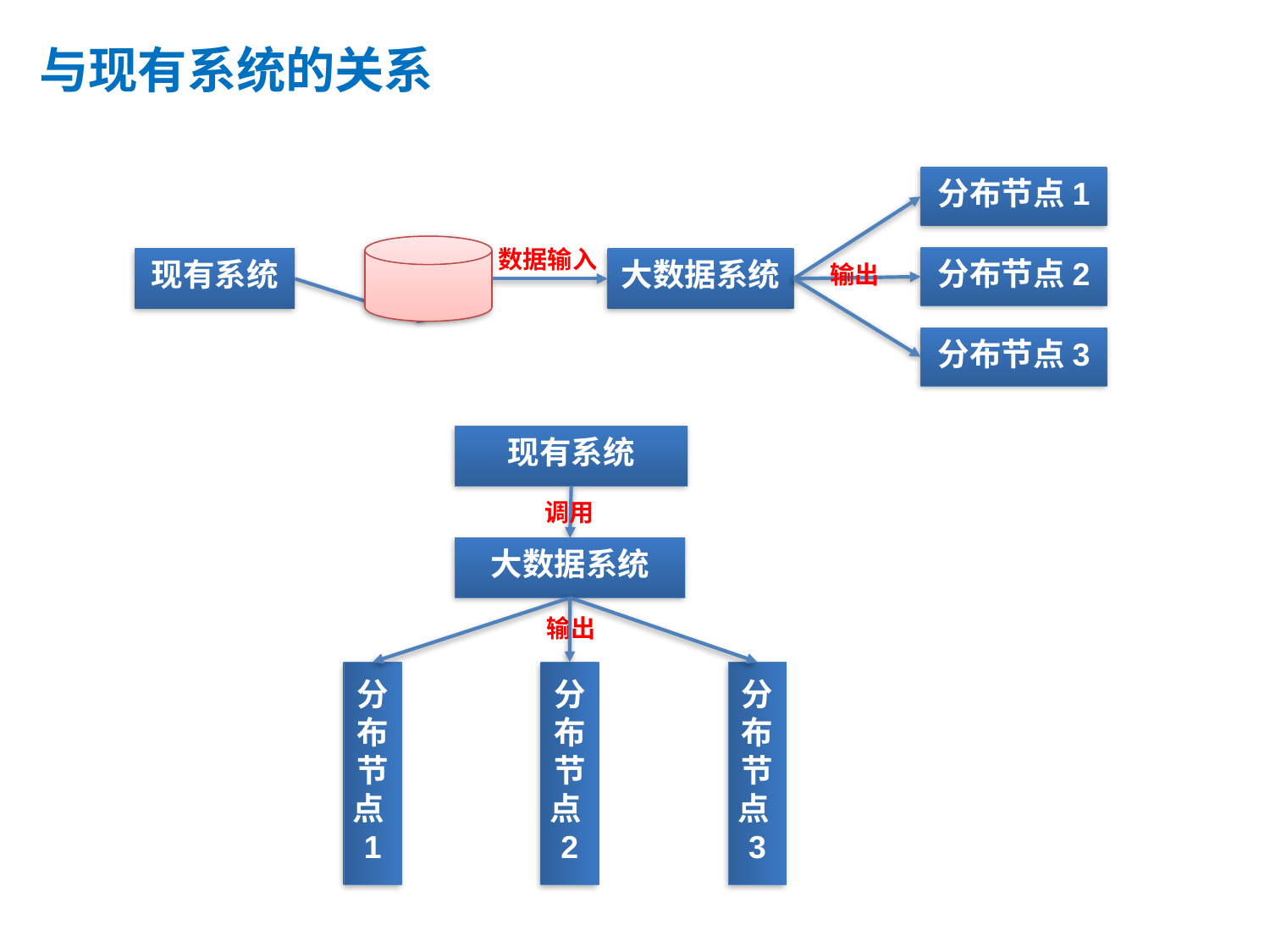

# 与现有系统的关系
分布节点1

数据输入
分布节点2
现有系统
大数据系统
输出
分布节点3
现有系统
调用
大数据系统
输出
分布节点3
分布节点1
分布节点2